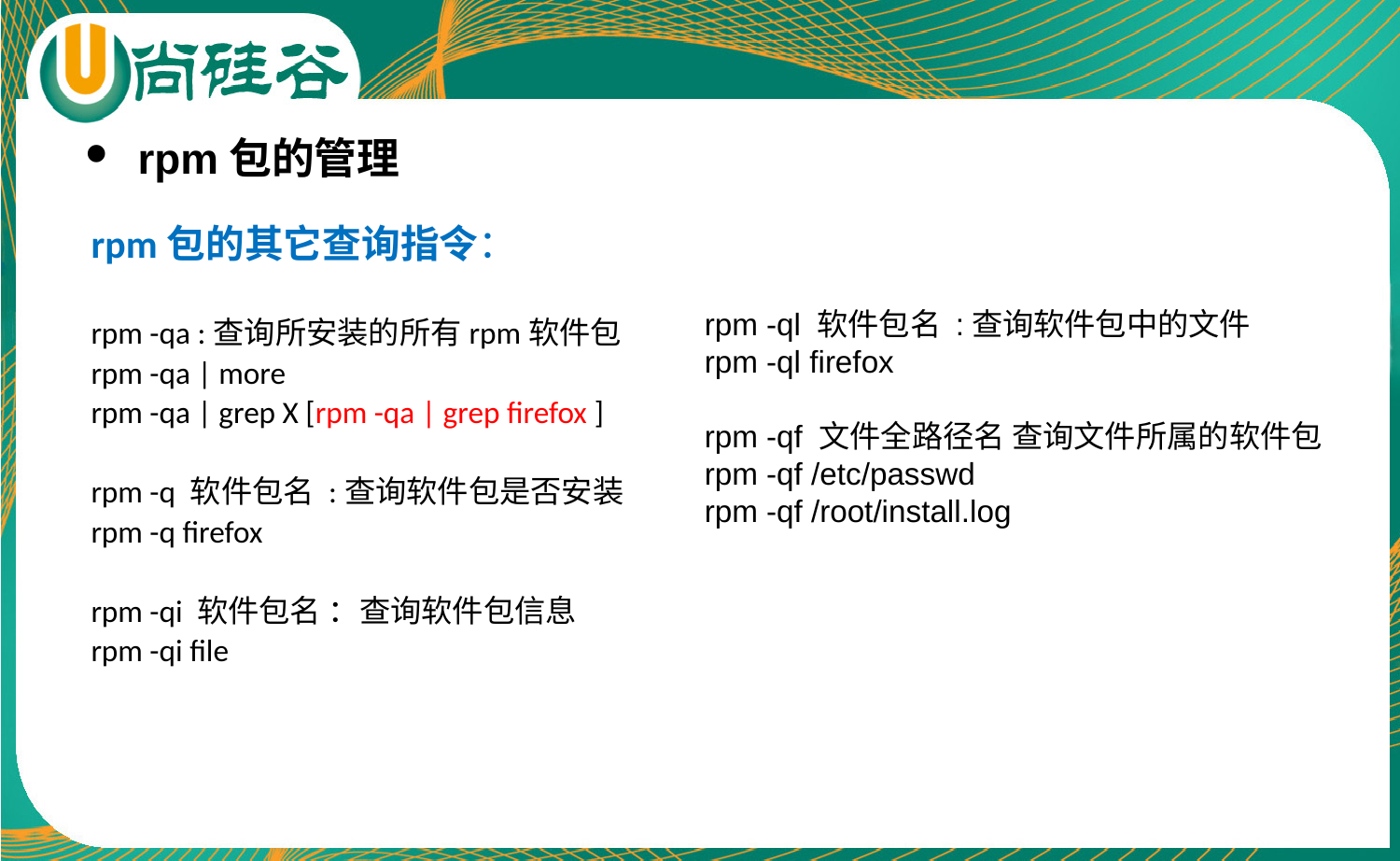

rpm包的管理
rpm包的其它查询指令：

rpm -qa :查询所安装的所有rpm软件包
rpm -qa | more
rpm -qa | grep X [rpm -qa | grep firefox ]

rpm -q 软件包名 :查询软件包是否安装
rpm -q firefox

rpm -qi 软件包名 ：查询软件包信息
rpm -qi file

rpm -ql 软件包名 :查询软件包中的文件
rpm -ql firefox

rpm -qf 文件全路径名 查询文件所属的软件包
rpm -qf /etc/passwd
rpm -qf /root/install.log